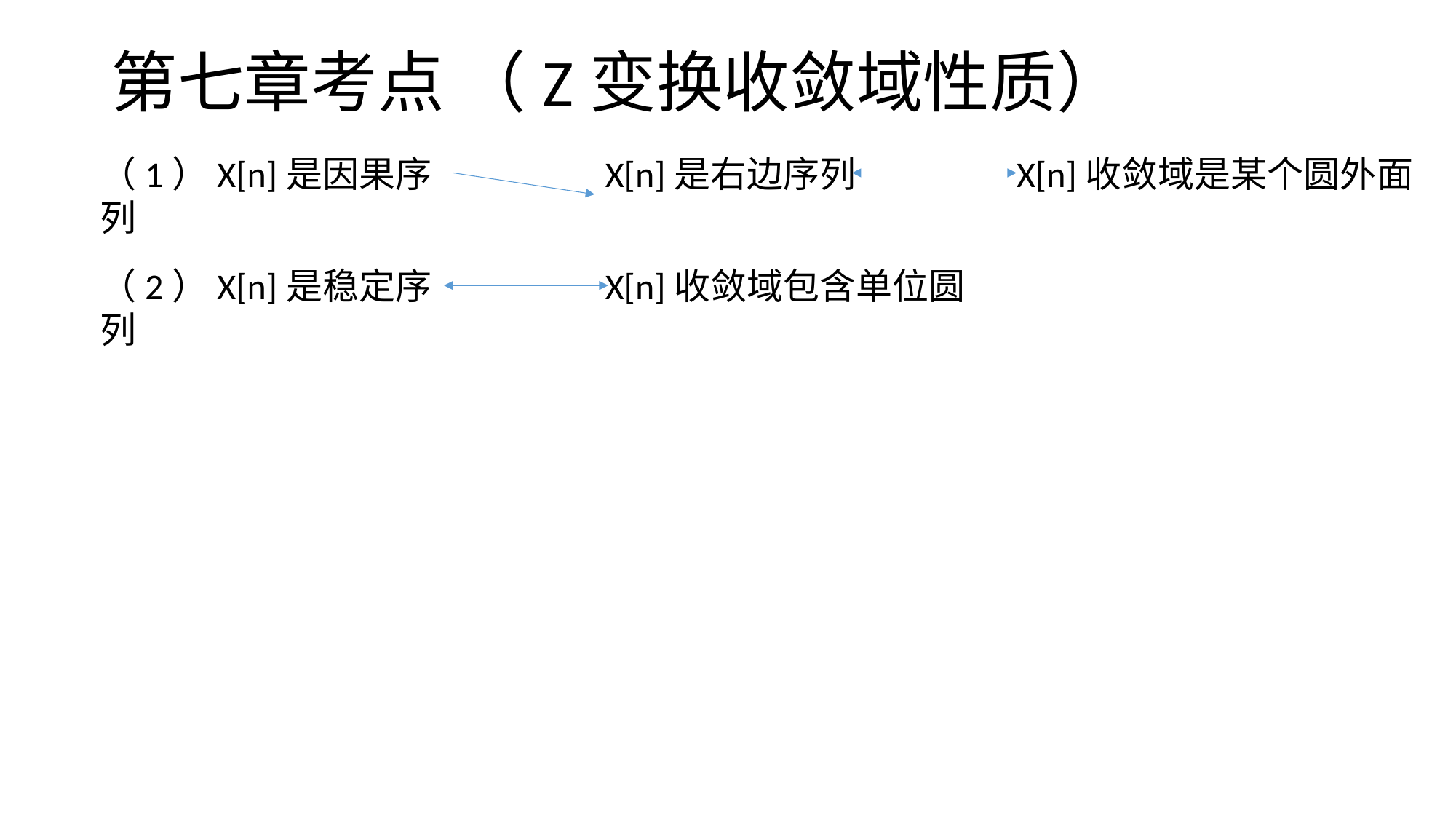

# 第七章考点 （Z变换收敛域性质）
X[n]收敛域是某个圆外面
（1）X[n]是因果序列
X[n]是右边序列
（2）X[n]是稳定序列
X[n]收敛域包含单位圆